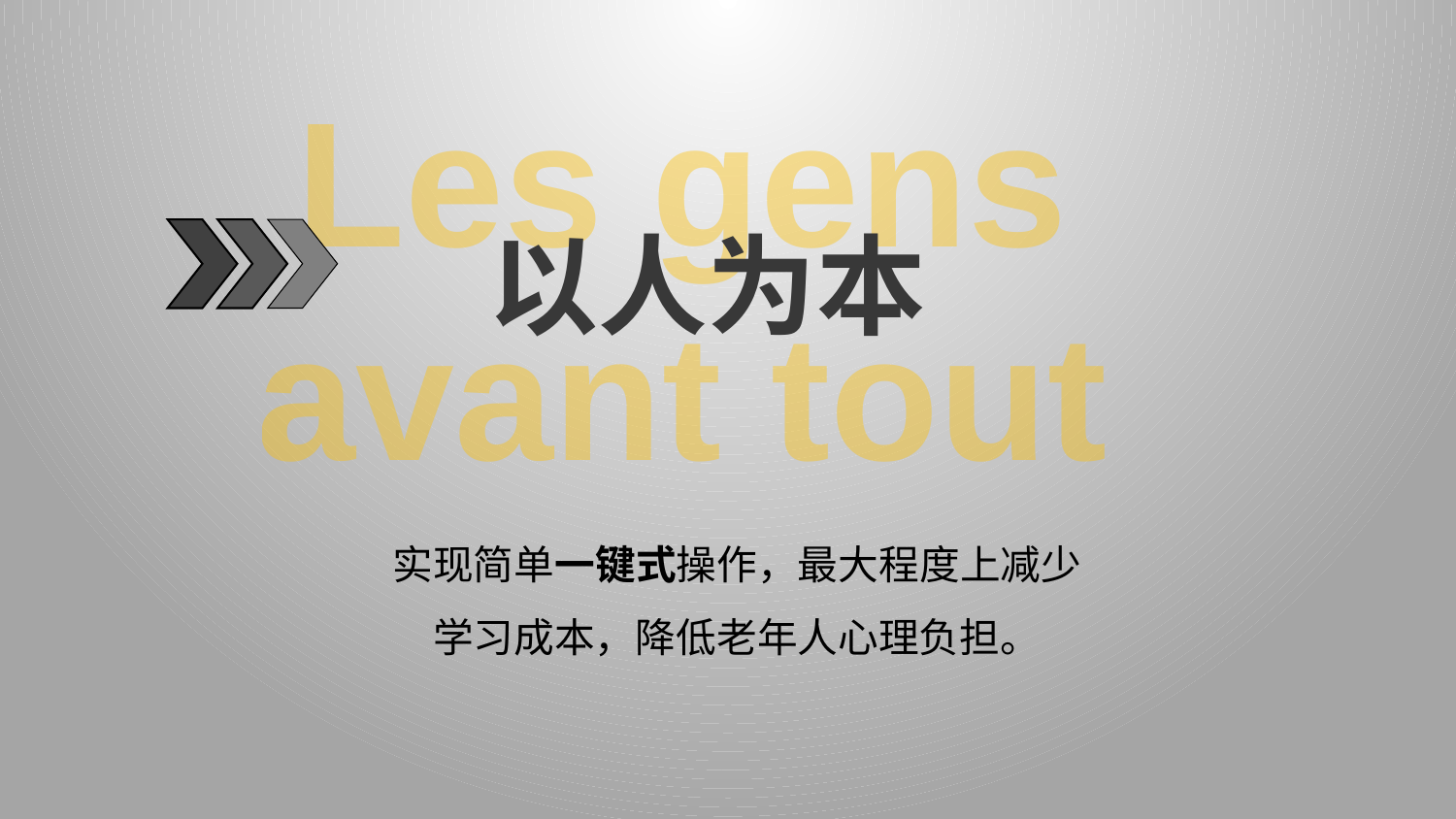

Les gens avant tout

以人为本
实现简单一键式操作，最大程度上减少学习成本，降低老年人心理负担。